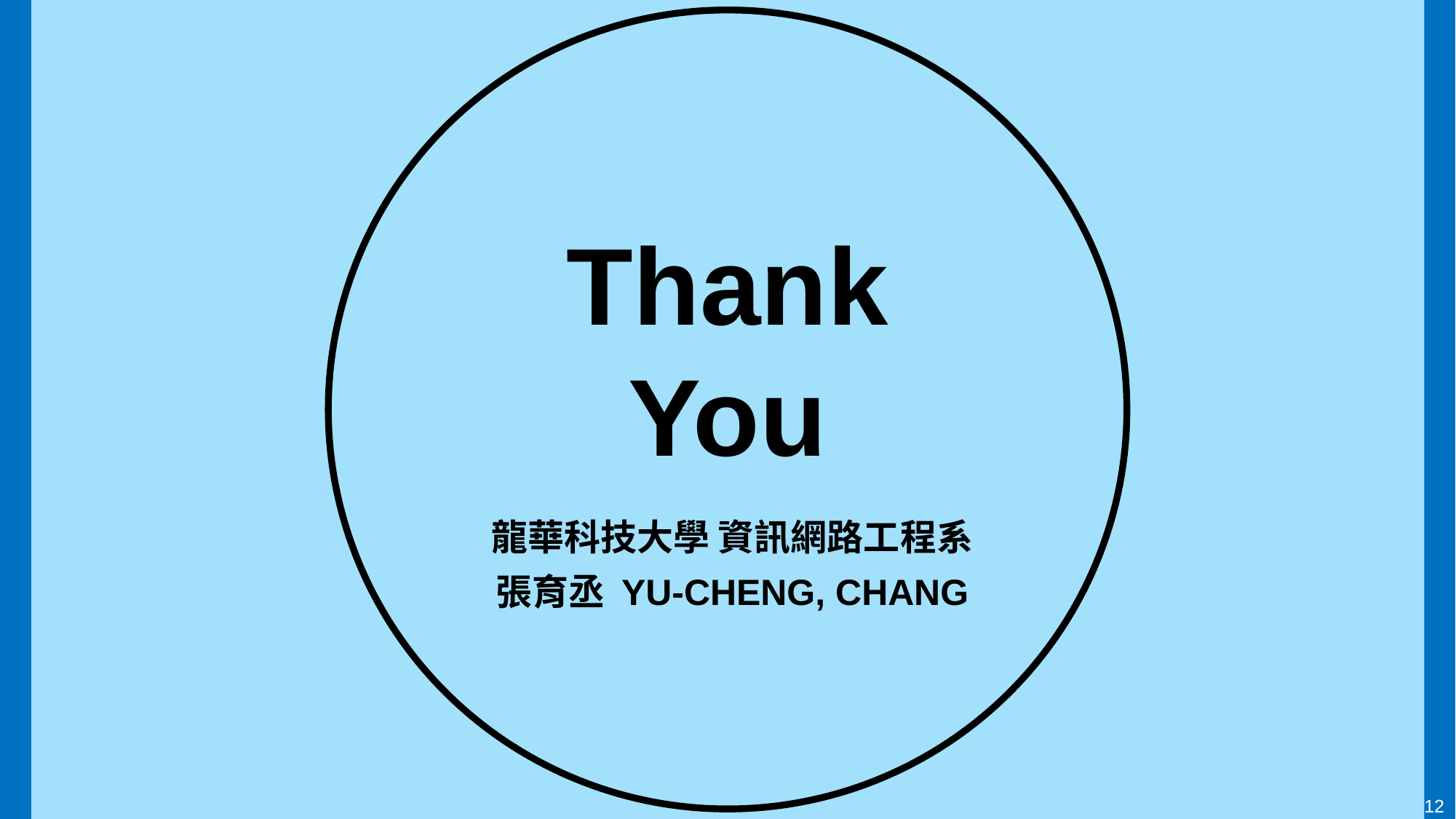

Thank
You

龍華科技大學 資訊網路工程系
張育丞 YU-CHENG, CHANG
12